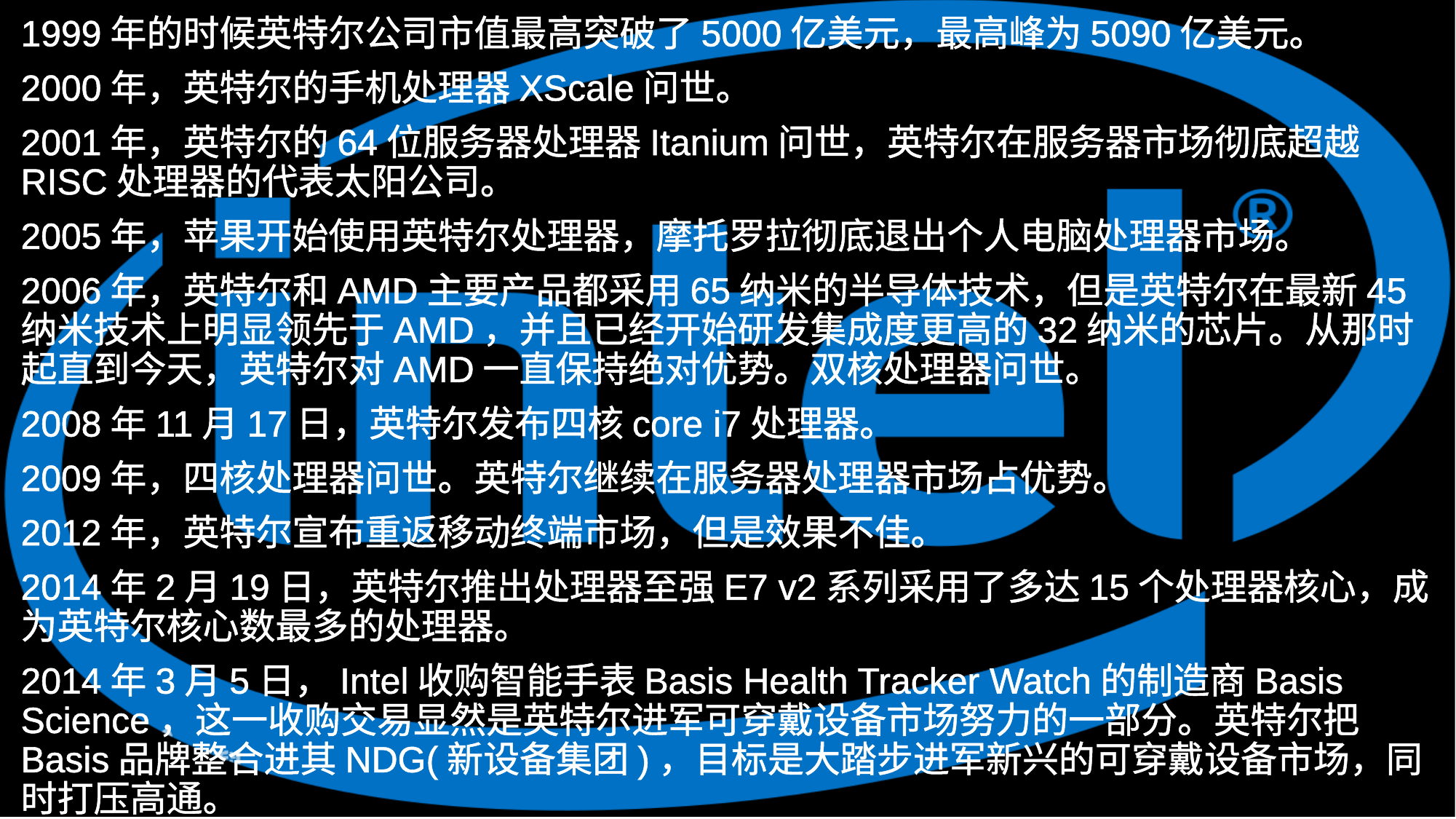

1999年的时候英特尔公司市值最高突破了5000亿美元，最高峰为5090亿美元。
2000年，英特尔的手机处理器XScale问世。
2001年，英特尔的64位服务器处理器Itanium问世，英特尔在服务器市场彻底超越RISC处理器的代表太阳公司。
2005年，苹果开始使用英特尔处理器，摩托罗拉彻底退出个人电脑处理器市场。
2006年，英特尔和AMD主要产品都采用65纳米的半导体技术，但是英特尔在最新45纳米技术上明显领先于AMD，并且已经开始研发集成度更高的32纳米的芯片。从那时起直到今天，英特尔对AMD一直保持绝对优势。双核处理器问世。
2008年11月17日，英特尔发布四核core i7处理器。
2009年，四核处理器问世。英特尔继续在服务器处理器市场占优势。
2012年，英特尔宣布重返移动终端市场，但是效果不佳。
2014年2月19日，英特尔推出处理器至强E7 v2系列采用了多达15个处理器核心，成为英特尔核心数最多的处理器。
2014年3月5日，Intel收购智能手表Basis Health Tracker Watch的制造商Basis Science，这一收购交易显然是英特尔进军可穿戴设备市场努力的一部分。英特尔把Basis品牌整合进其NDG(新设备集团)，目标是大踏步进军新兴的可穿戴设备市场，同时打压高通。
#